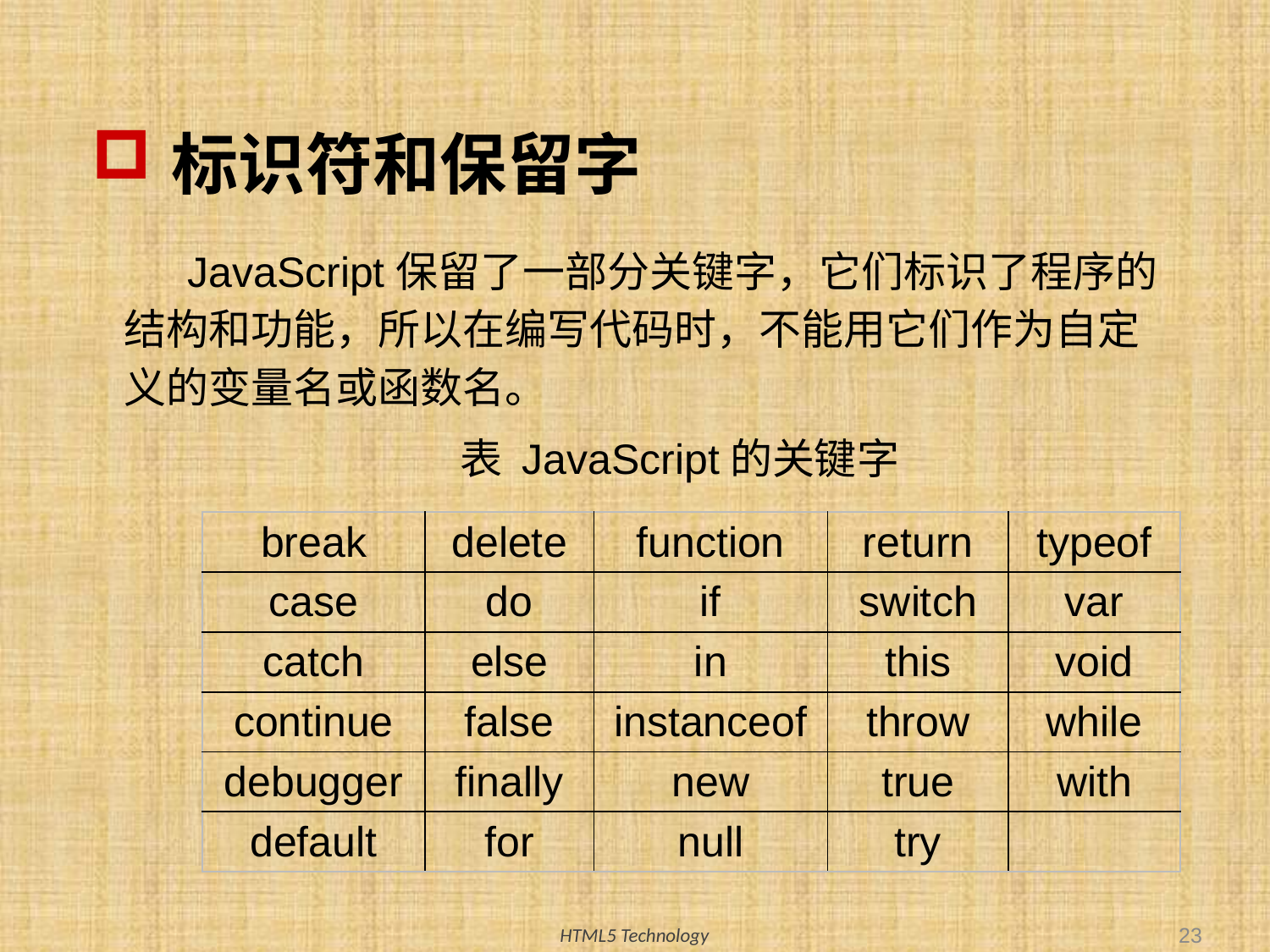

# 标识符和保留字
JavaScript保留了一部分关键字，它们标识了程序的结构和功能，所以在编写代码时，不能用它们作为自定义的变量名或函数名。
表 JavaScript的关键字
| break | delete | function | return | typeof |
| --- | --- | --- | --- | --- |
| case | do | if | switch | var |
| catch | else | in | this | void |
| continue | false | instanceof | throw | while |
| debugger | finally | new | true | with |
| default | for | null | try |  |
23
HTML5 Technology